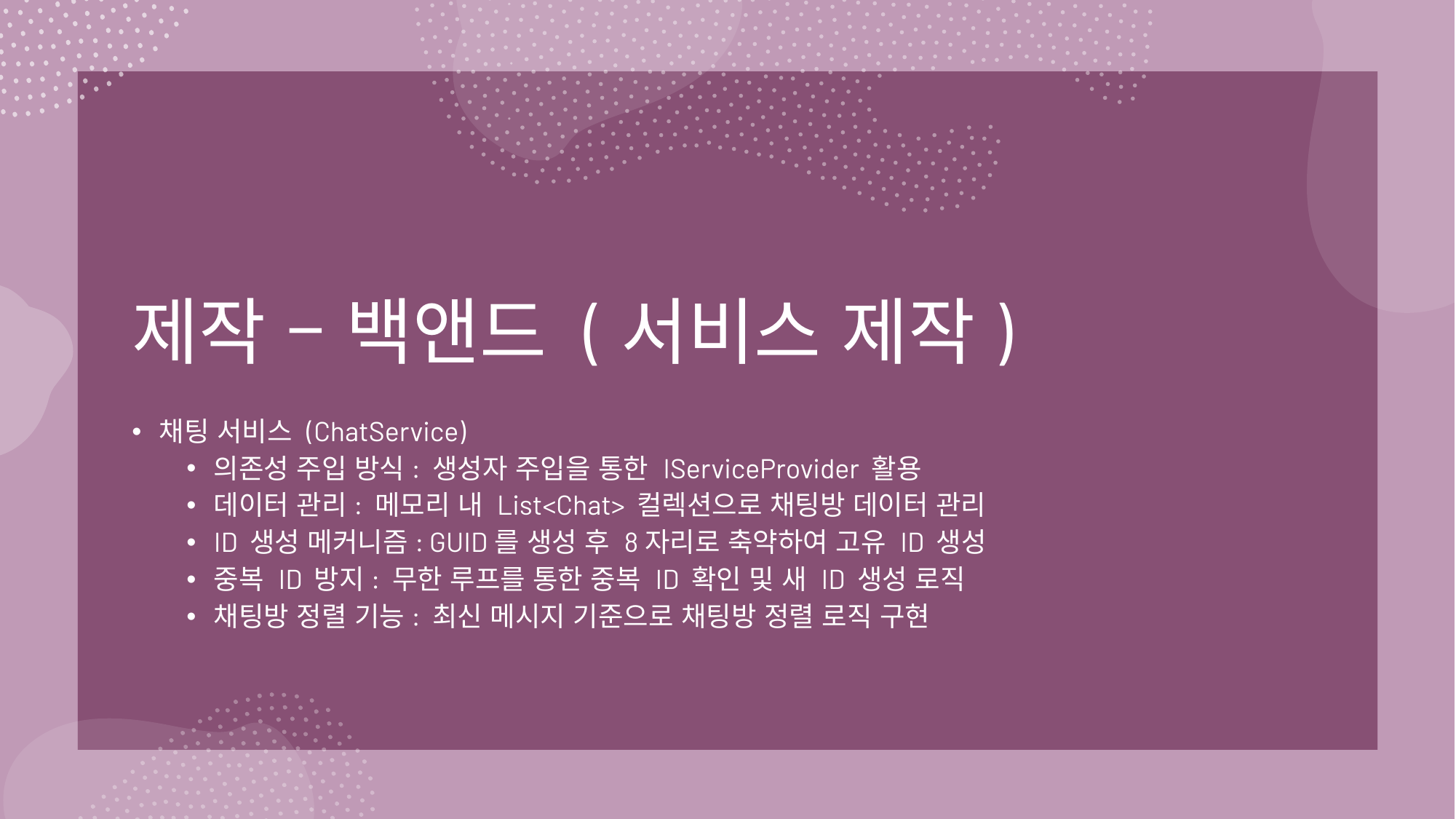

# 제작 – 백앤드 (서비스 제작)
채팅 서비스 (ChatService)
의존성 주입 방식: 생성자 주입을 통한 IServiceProvider 활용
데이터 관리: 메모리 내 List<Chat> 컬렉션으로 채팅방 데이터 관리
ID 생성 메커니즘: GUID를 생성 후 8자리로 축약하여 고유 ID 생성
중복 ID 방지: 무한 루프를 통한 중복 ID 확인 및 새 ID 생성 로직
채팅방 정렬 기능: 최신 메시지 기준으로 채팅방 정렬 로직 구현